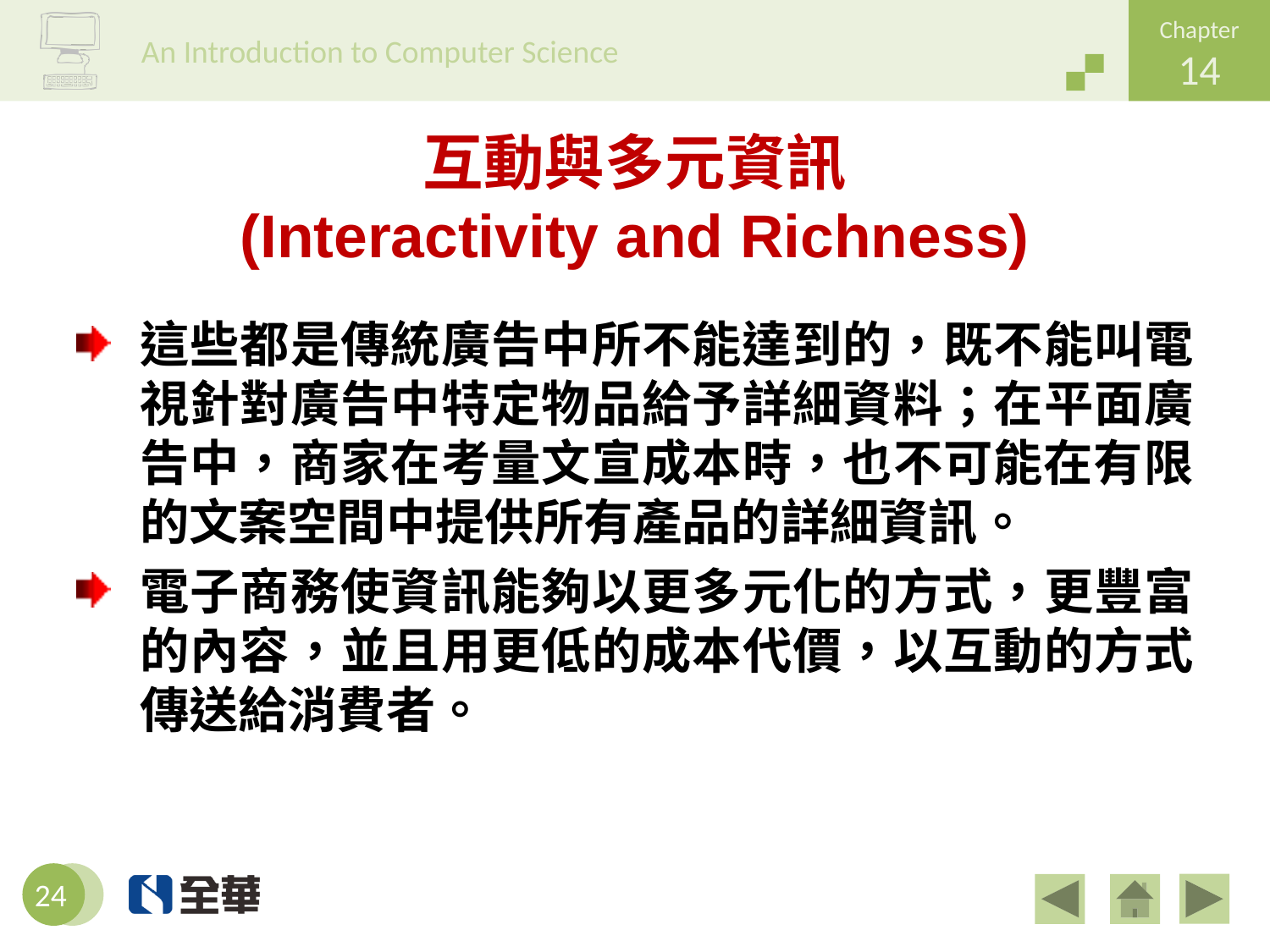

# 互動與多元資訊 (Interactivity and Richness)
這些都是傳統廣告中所不能達到的，既不能叫電視針對廣告中特定物品給予詳細資料；在平面廣告中，商家在考量文宣成本時，也不可能在有限的文案空間中提供所有產品的詳細資訊。
電子商務使資訊能夠以更多元化的方式，更豐富的內容，並且用更低的成本代價，以互動的方式傳送給消費者。